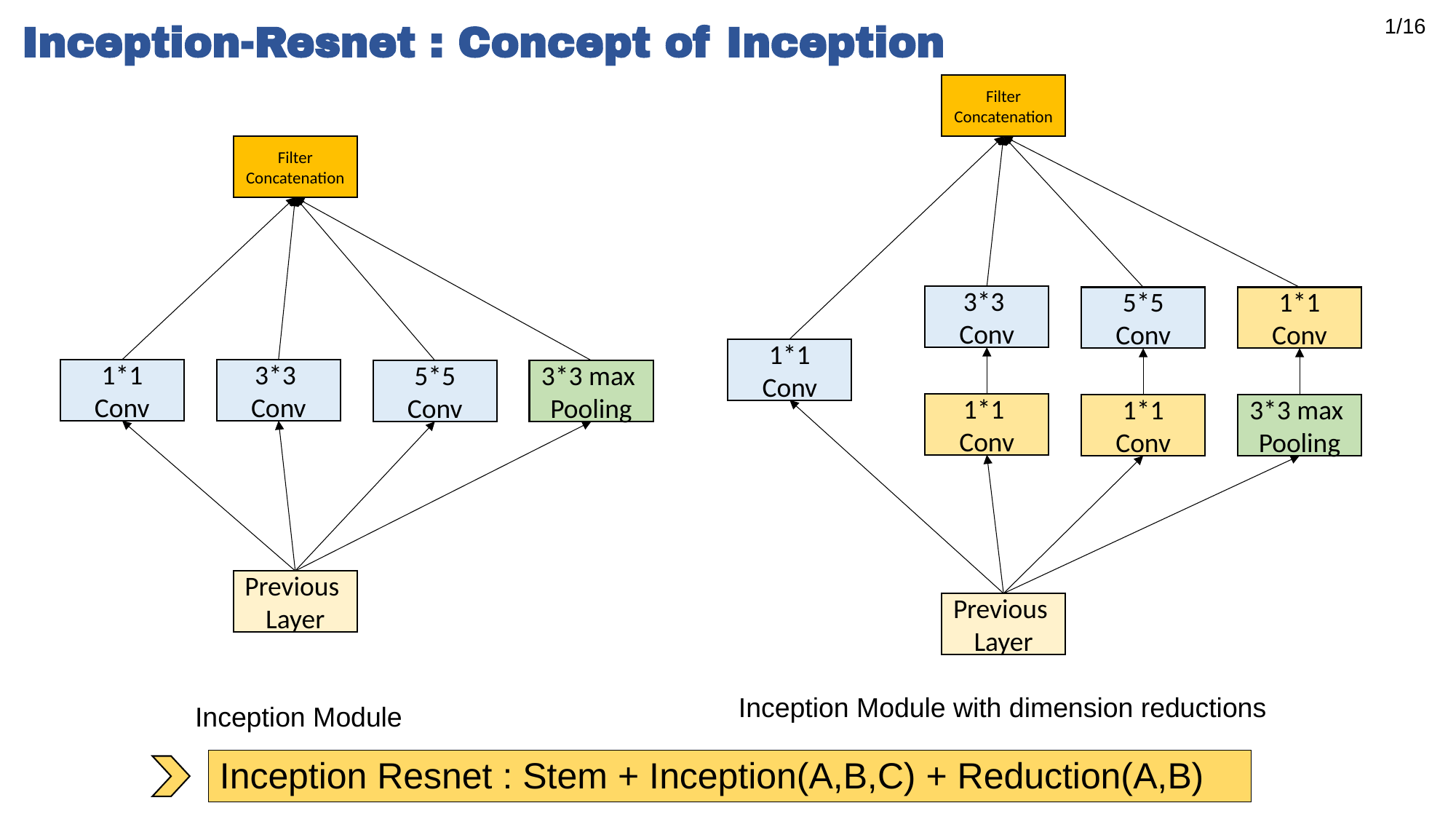

Inception Module이란 ConvNet을 깊이는 얕게, 연산layer는 넓게 쌓아 정확도는 올리면서 연산량을 줄일 수 있다. 대신 Parameter수는 매우 커지게되지만 가벼운 연산의 연속으로 결국 연산량은 줄어들게된다.
왼쪽이 기본 Inceptioon Module (7*7conv를 1*1+3*3+5*5로 나눔)을 통해 연산량을 줄인 모습이고
오른쪽이  1*1Conv를 통해 Channel도 줄인 Inception Module이다. (Channel을 줄임으로써 연산량 감소)
Inception V가 거듭될수록 발전하게되며 Inception V2에서는 N*N convolution도 1*N + N*1 conv연산으로 나눔으로써 receptive field(계산하는 영역)는 같으면서 연산량은 줄어드는 기능을 사용하였다.
1/16
Inception-Resnet : Concept of Inception
Filter
Concatenation
Filter
Concatenation
3*3
Conv
5*5
Conv
1*1
Conv
1*1
Conv
1*1
Conv
3*3
Conv
5*5
Conv
3*3 max
Pooling
1*1
Conv
1*1
Conv
3*3 max
Pooling
Previous
Layer
Previous
Layer
Inception Module with dimension reductions
Inception Module
Inception Resnet : Stem + Inception(A,B,C) + Reduction(A,B)